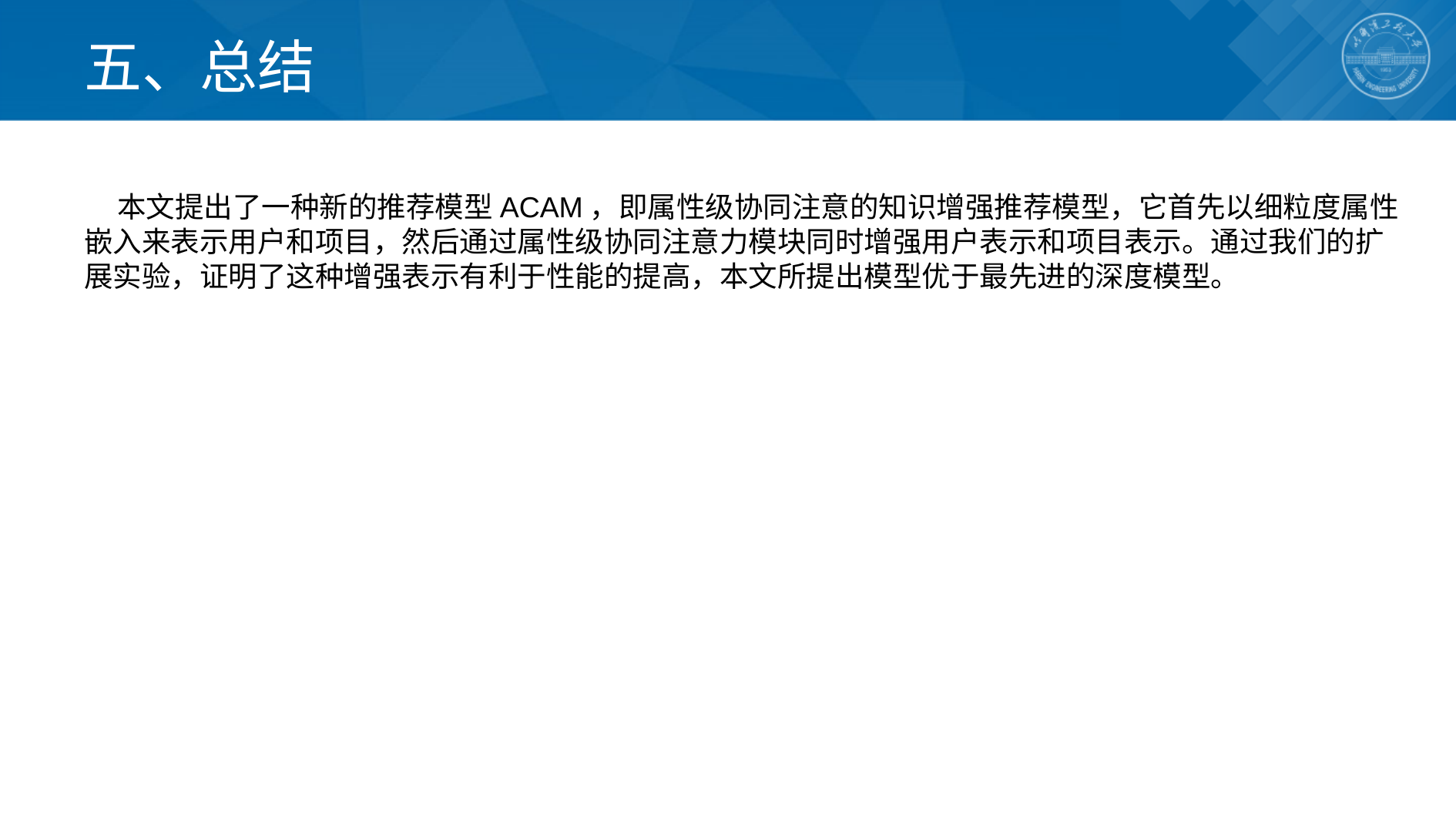

# 五、总结
    本文提出了一种新的推荐模型ACAM，即属性级协同注意的知识增强推荐模型，它首先以细粒度属性嵌入来表示用户和项目，然后通过属性级协同注意力模块同时增强用户表示和项目表示。通过我们的扩展实验，证明了这种增强表示有利于性能的提高，本文所提出模型优于最先进的深度模型。